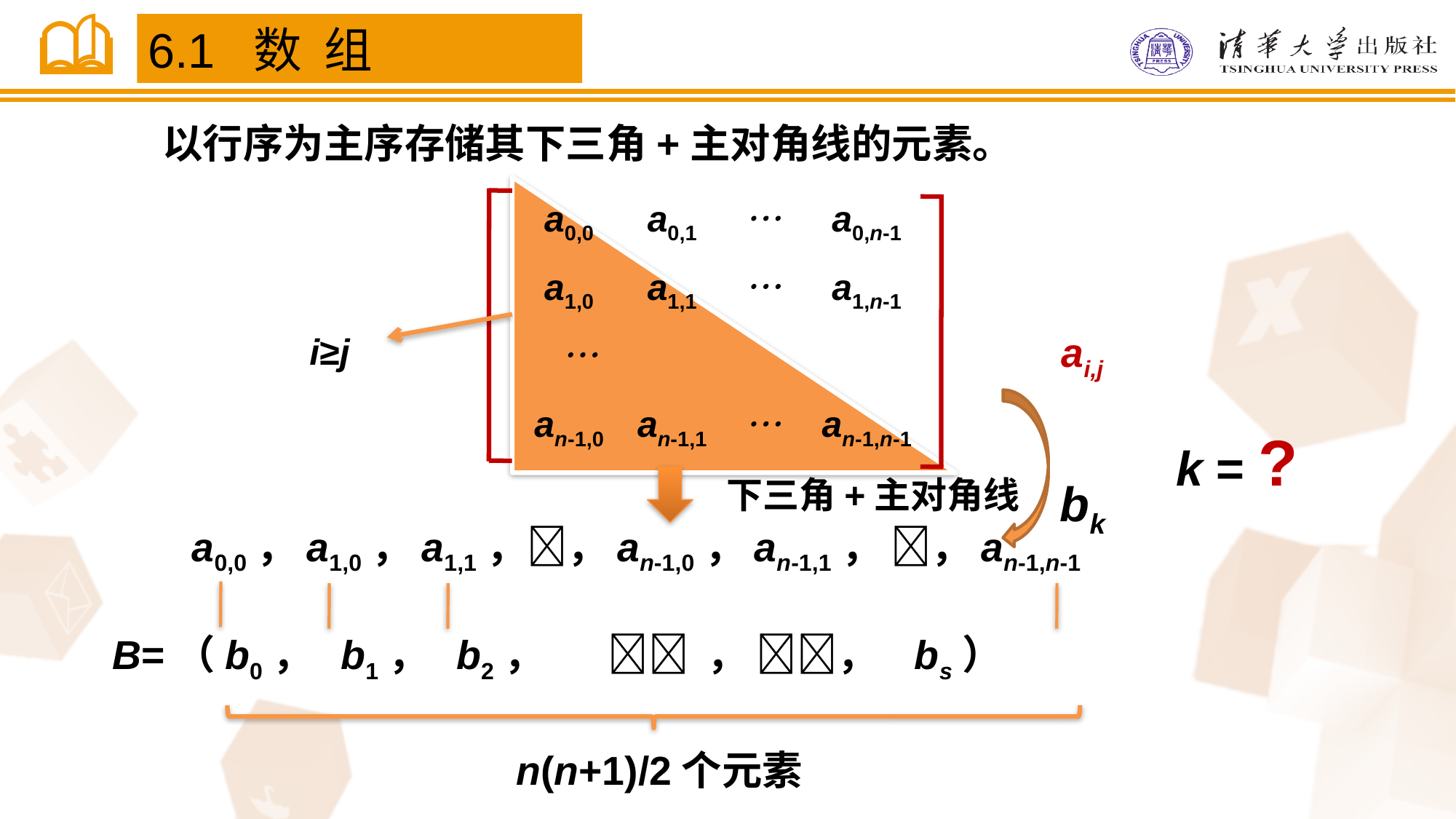

6.1  数  组
以行序为主序存储其下三角+主对角线的元素。

…
a0,0
a0,1
a0,n-1
…
a1,0
a1,1
a1,n-1
…
…
an-1,0
an-1,1
an-1,n-1
ai,j

bk
i≥j
k = ?

下三角+主对角线
a0,0，a1,0，a1,1，…，an-1,0，an-1,1， …，an-1,n-1
B=（b0，  b1，  b2，       ……  ， ……，   bs）

n(n+1)/2个元素